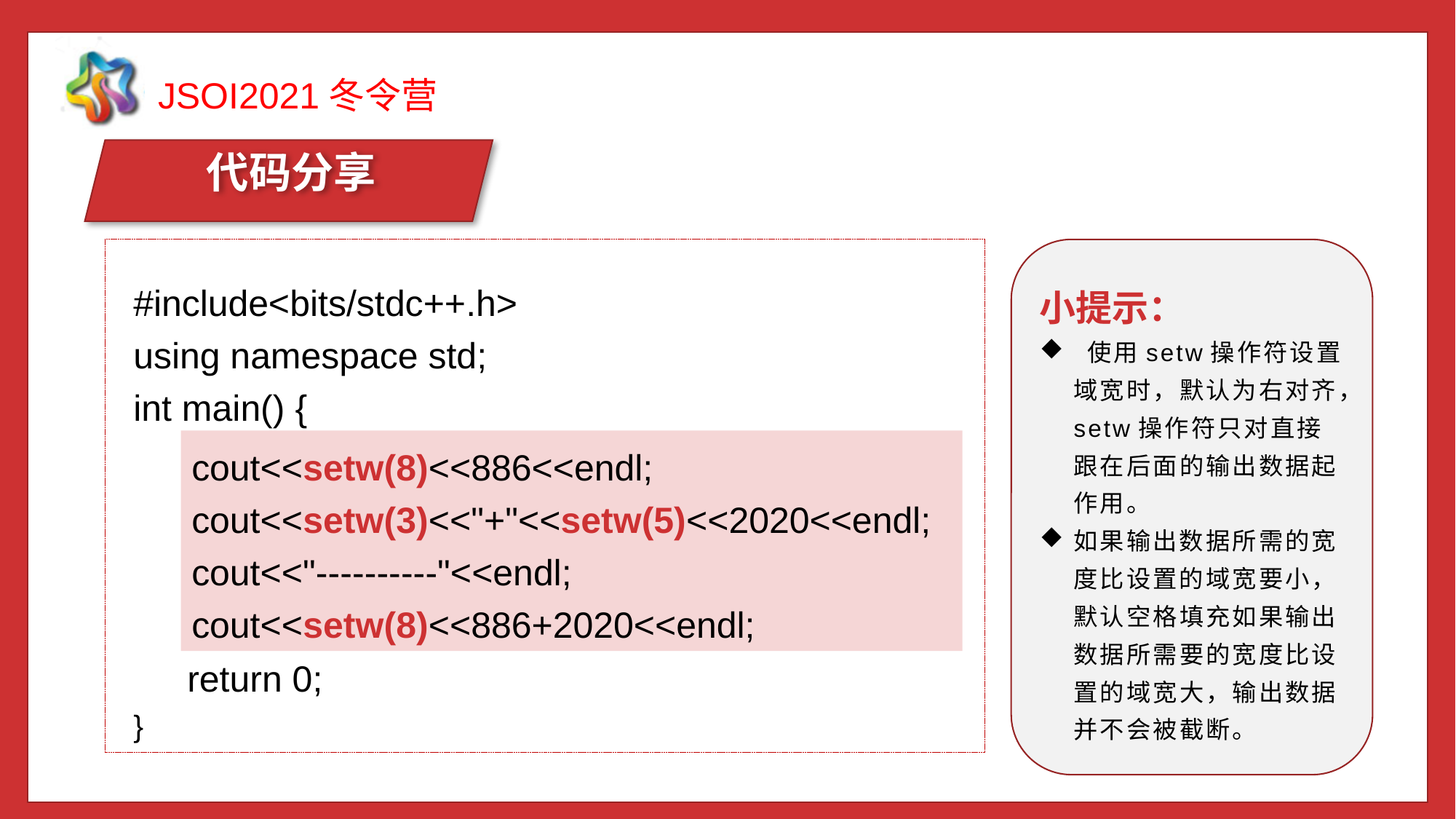

代码分享

小提示：
 使用setw操作符设置域宽时，默认为右对齐，setw操作符只对直接跟在后面的输出数据起作用。
如果输出数据所需的宽度比设置的域宽要小，默认空格填充如果输出数据所需要的宽度比设置的域宽大，输出数据并不会被截断。

#include<bits/stdc++.h>
using namespace std;
int main() {

      return 0;
}
cout<<setw(8)<<886<<endl;
cout<<setw(3)<<"+"<<setw(5)<<2020<<endl;
cout<<"----------"<<endl;
cout<<setw(8)<<886+2020<<endl;